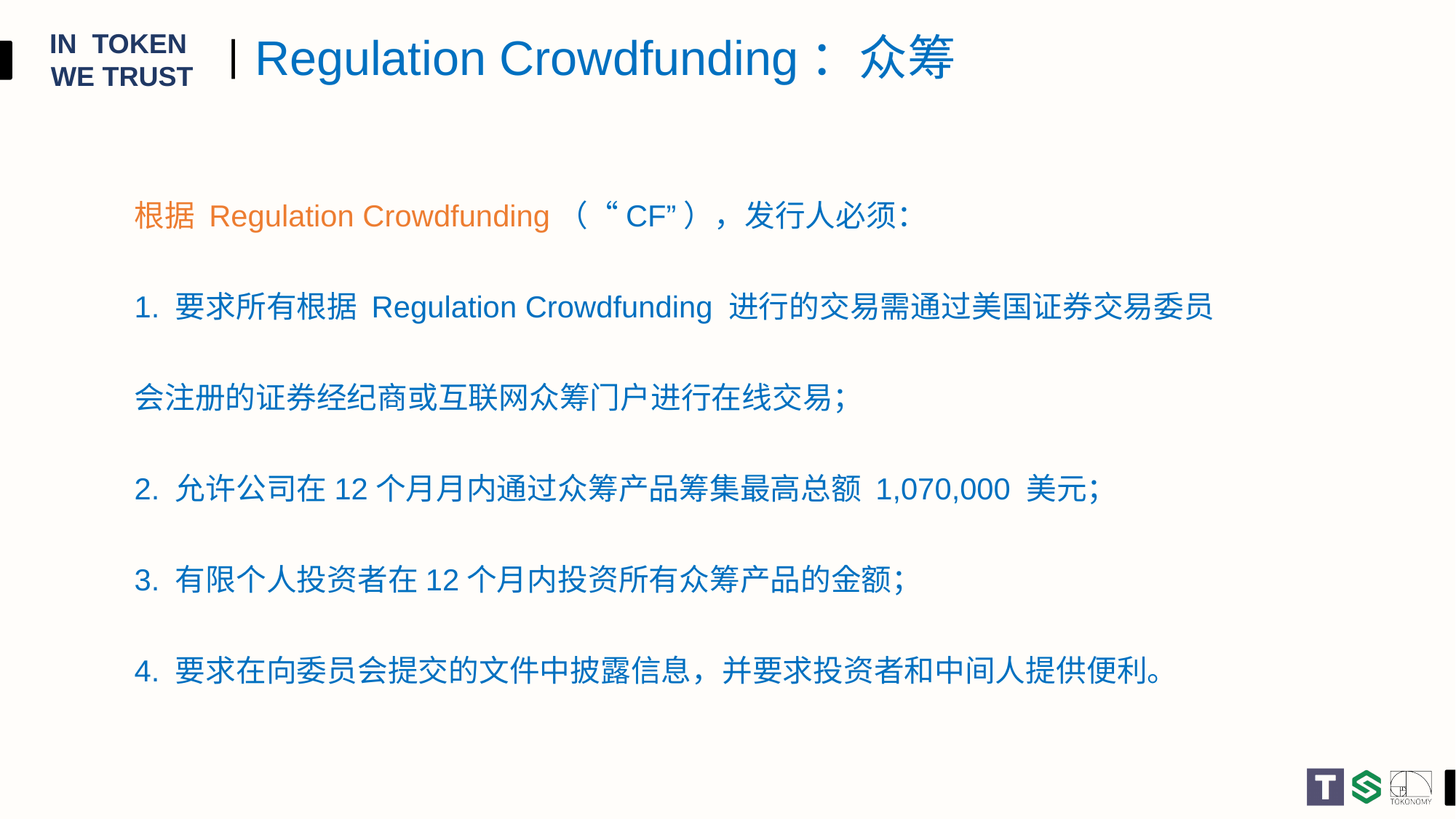

# Regulation Crowdfunding：众筹
根据 Regulation Crowdfunding（“CF”），发行人必须：
1. 要求所有根据 Regulation Crowdfunding 进行的交易需通过美国证券交易委员会注册的证券经纪商或互联⽹众筹门户进行在线交易；
2. 允许公司在12个⽉月内通过众筹产品筹集最高总额 1,070,000 美元；
3. 有限个人投资者在12个月内投资所有众筹产品的金额；
4. 要求在向委员会提交的文件中披露信息，并要求投资者和中间人提供便利。